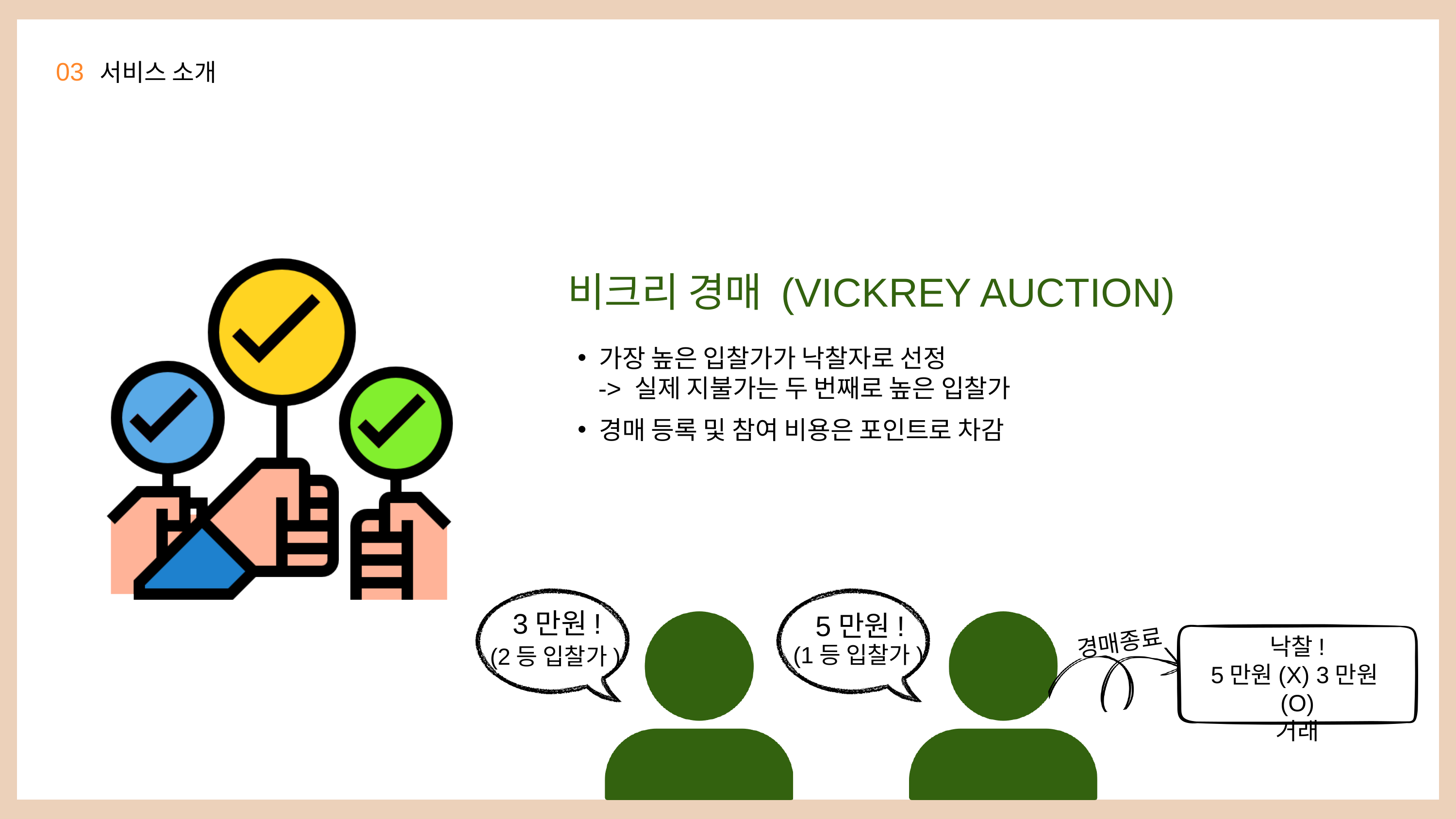

03
서비스 소개

비크리 경매 (VICKREY AUCTION)
가장 높은 입찰가가 낙찰자로 선정
      -> 실제 지불가는 두 번째로 높은 입찰가
경매 등록 및 참여 비용은 포인트로 차감

3만원!
5만원!

경매종료
낙찰!
5만원(X) 3만원(O)
거래
(1등 입찰가)
(2등 입찰가)